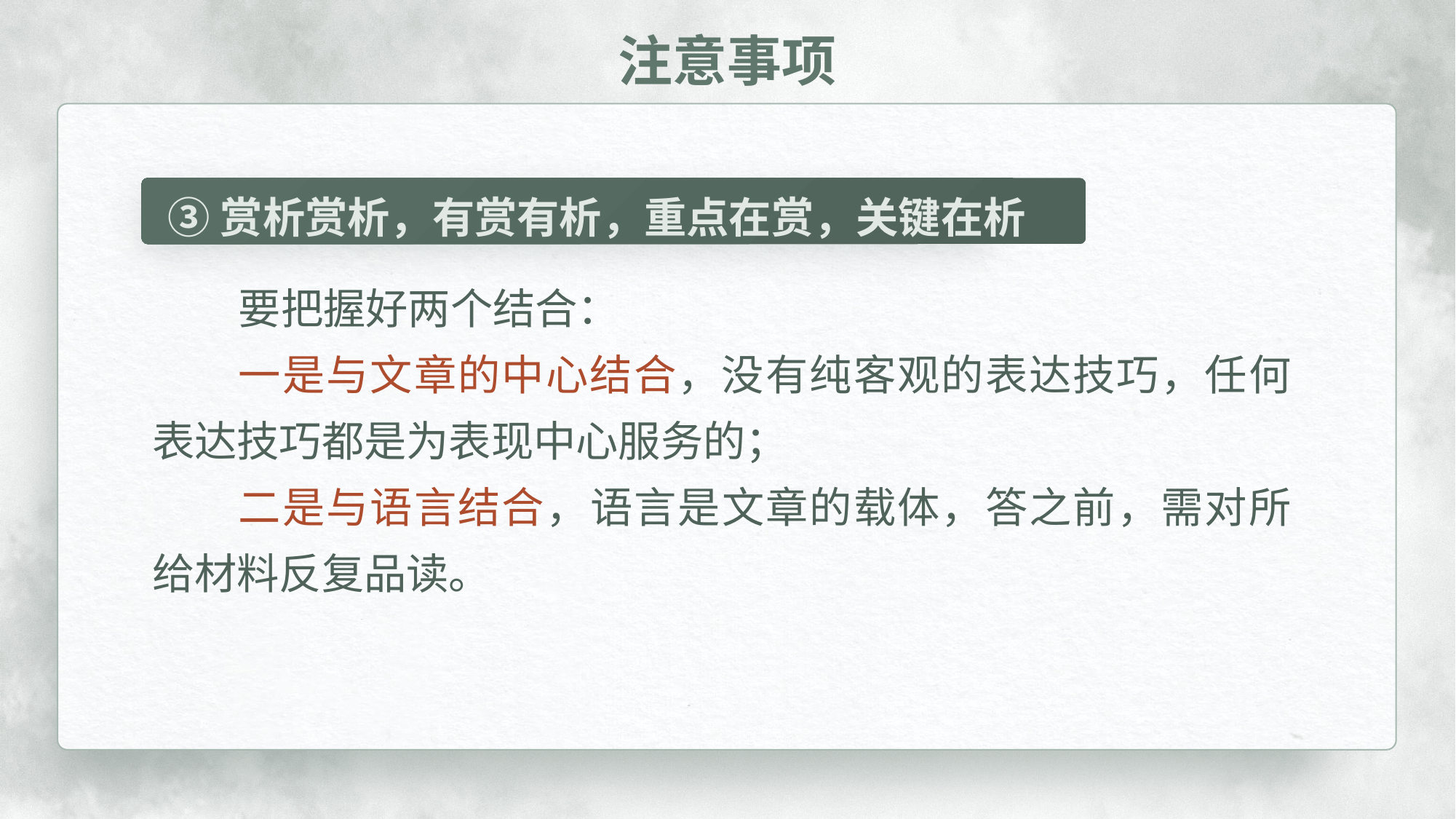

注意事项

③赏析赏析，有赏有析，重点在赏，关键在析

要把握好两个结合：
一是与文章的中心结合，没有纯客观的表达技巧，任何表达技巧都是为表现中心服务的；
二是与语言结合，语言是文章的载体，答之前，需对所给材料反复品读。